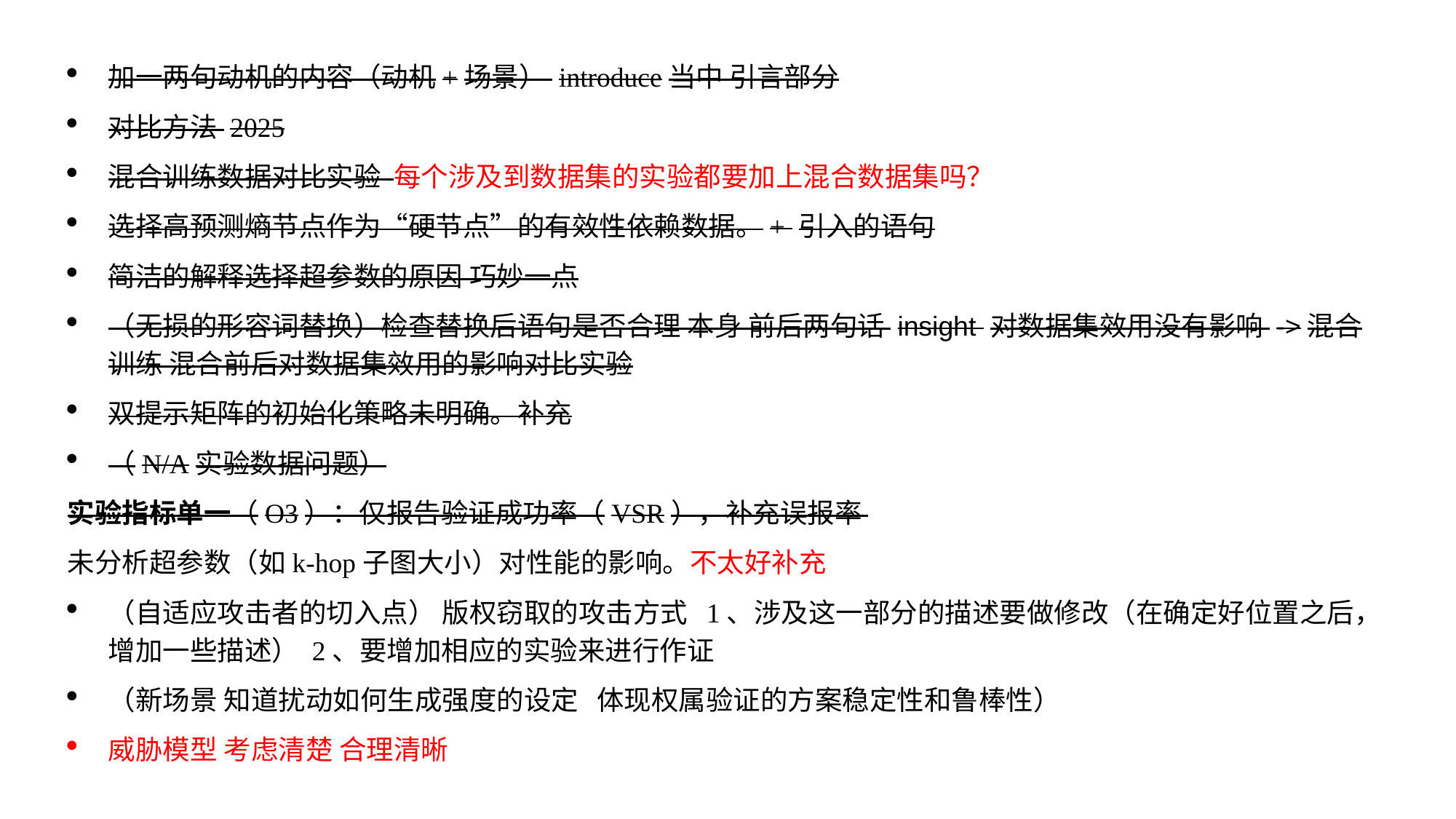

加一两句动机的内容（动机+场景） introduce当中 引言部分
对比方法 2025
混合训练数据对比实验  每个涉及到数据集的实验都要加上混合数据集吗？
选择高预测熵节点作为“硬节点”的有效性依赖数据。+ 引入的语句
简洁的解释选择超参数的原因 巧妙一点
（无损的形容词替换）检查替换后语句是否合理 本身 前后两句话 insight 对数据集效用没有影响 ->混合训练 混合前后对数据集效用的影响对比实验
双提示矩阵的初始化策略未明确。补充
（N/A实验数据问题）
实验指标单一（O3）：仅报告验证成功率（VSR），补充误报率
未分析超参数（如k-hop子图大小）对性能的影响。不太好补充
（自适应攻击者的切入点） 版权窃取的攻击方式  1、涉及这一部分的描述要做修改（在确定好位置之后，增加一些描述） 2、要增加相应的实验来进行作证
（新场景 知道扰动如何生成强度的设定   体现权属验证的方案稳定性和鲁棒性）
威胁模型 考虑清楚 合理清晰